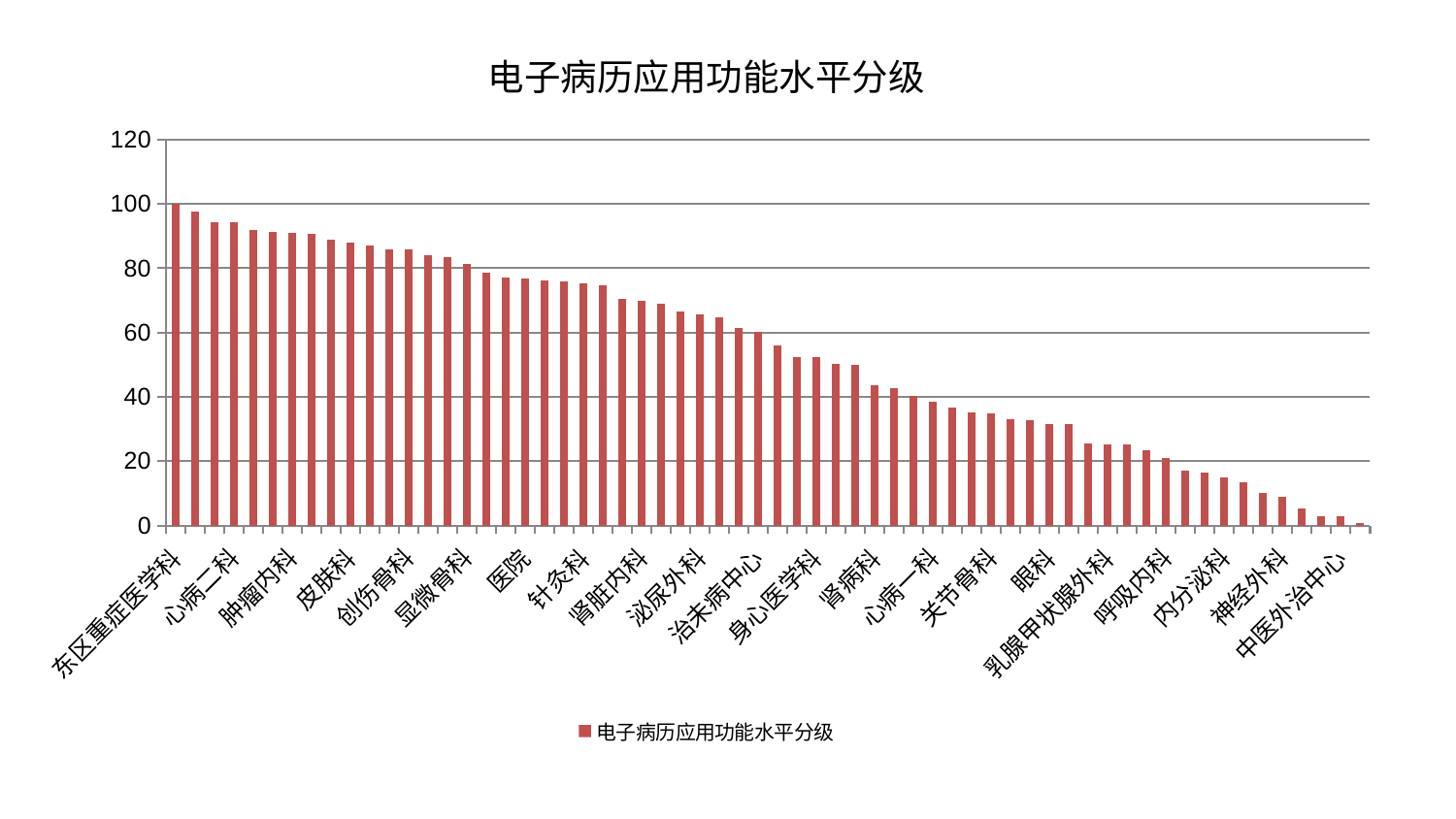

### Chart: 电子病历应用功能水平分级

| Category | 电子病历应用功能水平分级 |
|---|---|
| 东区重症医学科 | 100.0 |
| 脑病三科 | 97.78887975909643 |
| 脑病二科 | 94.42803410338342 |
| 心病二科 | 94.38980633580505 |
| 脾胃病科 | 92.01312523457187 |
| 消化内科 | 91.2246254357784 |
| 肿瘤内科 | 91.01157305956238 |
| 男科 | 90.69907968839567 |
| 美容皮肤科 | 88.82722083274177 |
| 皮肤科 | 87.9143226925607 |
| 肝胆外科 | 87.06535446145337 |
| 东区肾病科 | 85.91815282436251 |
| 创伤骨科 | 85.84861753912614 |
| 运动损伤骨科 | 84.0300900334682 |
| 耳鼻喉科 | 83.50218371350908 |
| 显微骨科 | 81.27122381002278 |
| 风湿病科 | 78.73103117320454 |
| 肛肠科 | 77.04288482498382 |
| 医院 | 76.76806881818365 |
| 脊柱骨科 | 76.2630973277823 |
| 血液科 | 75.91697214425213 |
| 针灸科 | 75.37205581685609 |
| 脑病一科 | 74.59565256424148 |
| 妇二科 | 70.57939561540793 |
| 肾脏内科 | 69.83648556804286 |
| 中医经典科 | 68.99305212997072 |
| 推拿科 | 66.69624697178065 |
| 泌尿外科 | 65.70655707035468 |
| 骨科 | 64.76545411315827 |
| 心病四科 | 61.38409658305458 |
| 治未病中心 | 60.07469251117377 |
| 小儿骨科 | 55.8657918728663 |
| 老年医学科 | 52.34386808131825 |
| 身心医学科 | 52.2356183293695 |
| 产科 | 50.11219883979157 |
| 胸外科 | 49.8923469582673 |
| 肾病科 | 43.70958238946406 |
| 综合内科 | 42.69405442951317 |
| 周围血管科 | 40.163228429842384 |
| 心病一科 | 38.545209819250104 |
| 肝病科 | 36.70915253462294 |
| 脾胃科消化科合并 | 35.16696707296877 |
| 关节骨科 | 34.90353533079961 |
| 康复科 | 33.19763440210542 |
| 普通外科 | 32.8226313261783 |
| 眼科 | 31.57351426786743 |
| 西区重症医学科 | 31.421778416975847 |
| 儿科 | 25.409886831237976 |
| 乳腺甲状腺外科 | 25.134499564353824 |
| 心血管内科 | 25.06899345730379 |
| 妇科妇二科合并 | 23.30869935046312 |
| 呼吸内科 | 20.92456537497532 |
| 神经内科 | 16.926362059979652 |
| 微创骨科 | 16.399799268966166 |
| 内分泌科 | 15.010532400949995 |
| 心病三科 | 13.36789676813376 |
| 重症医学科 | 10.00367414338637 |
| 神经外科 | 9.008659400728439 |
| 口腔科 | 5.372492077525682 |
| 妇科 | 2.991011239087549 |
| 中医外治中心 | 2.9315117547525658 |
| 小儿推拿科 | 0.7133391414941763 |
177